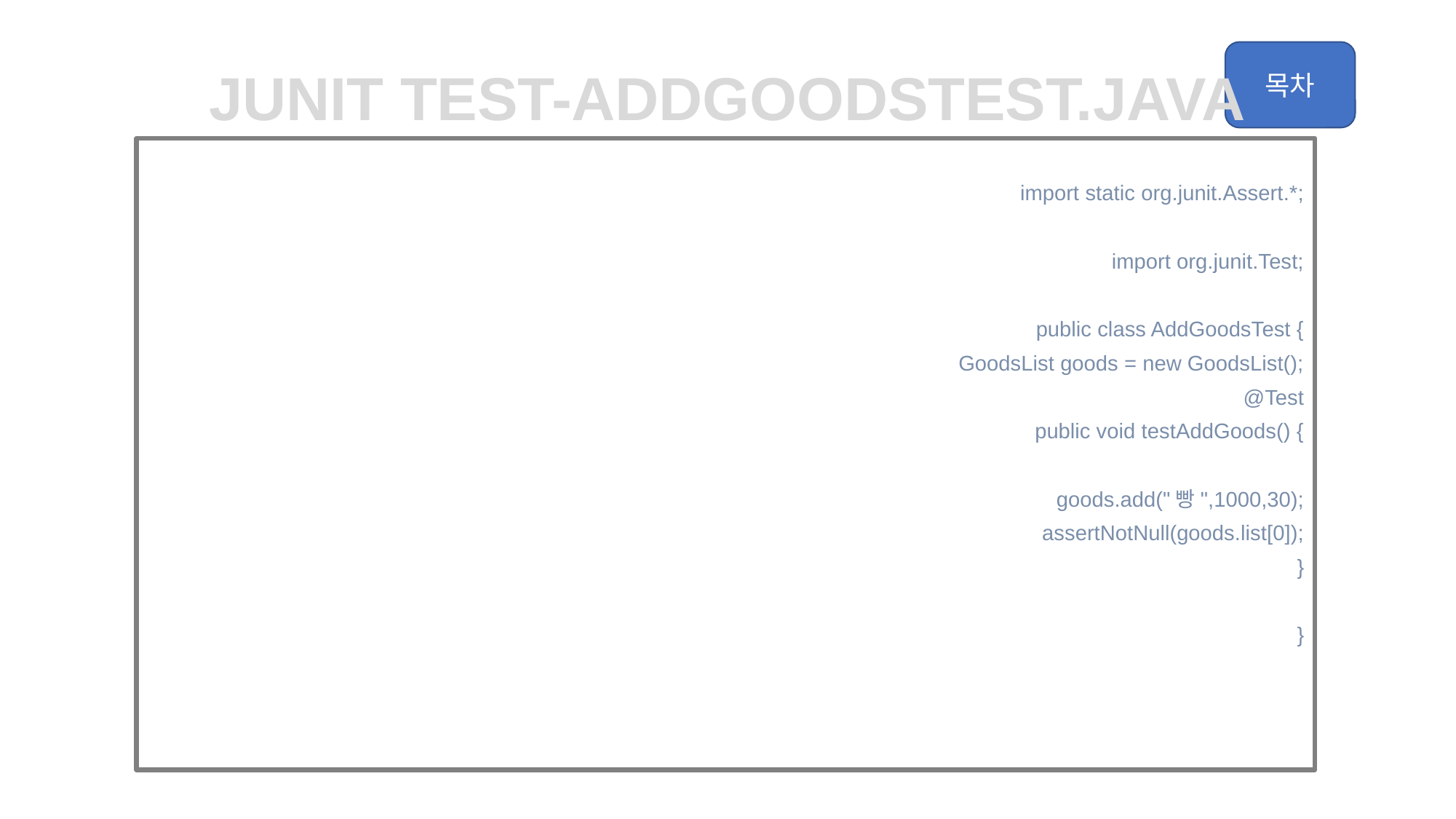

Junit Test-addgoodstest.java

import static org.junit.Assert.*;

import org.junit.Test;

public class AddGoodsTest {
	GoodsList goods = new GoodsList();
	@Test
	public void testAddGoods() {

		goods.add("빵",1000,30);
		assertNotNull(goods.list[0]);
	}

}